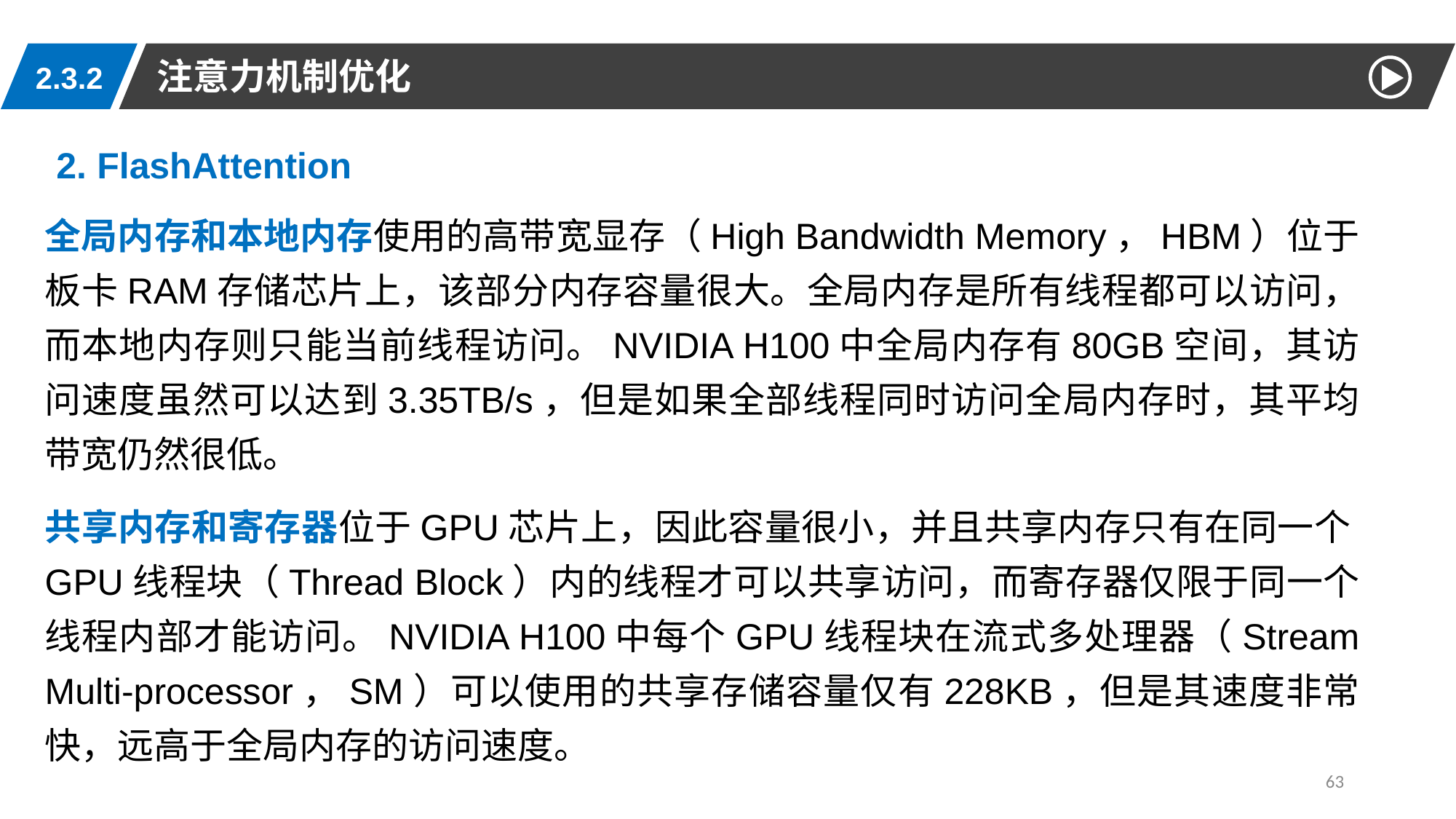

注意力机制优化
2.3.2

2. FlashAttention
全局内存和本地内存使用的高带宽显存（High Bandwidth Memory，HBM）位于板卡RAM存储芯片上，该部分内存容量很大。全局内存是所有线程都可以访问，而本地内存则只能当前线程访问。NVIDIA H100中全局内存有80GB空间，其访问速度虽然可以达到3.35TB/s，但是如果全部线程同时访问全局内存时，其平均带宽仍然很低。
共享内存和寄存器位于GPU芯片上，因此容量很小，并且共享内存只有在同一个GPU线程块（Thread Block）内的线程才可以共享访问，而寄存器仅限于同一个线程内部才能访问。NVIDIA H100中每个GPU线程块在流式多处理器（Stream Multi-processor，SM）可以使用的共享存储容量仅有228KB，但是其速度非常快，远高于全局内存的访问速度。
63